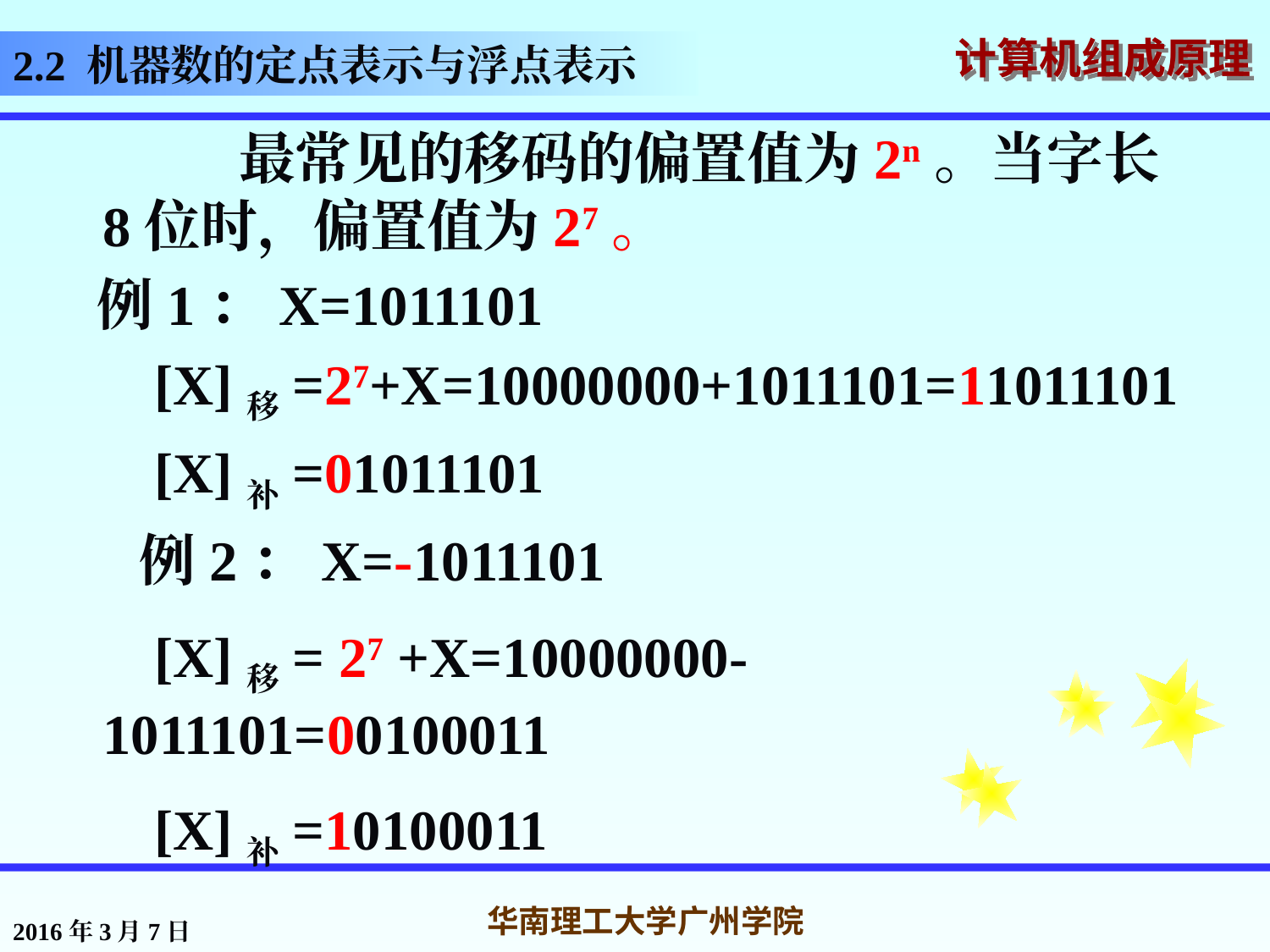

2.2 机器数的定点表示与浮点表示
            最常见的移码的偏置值为2n。当字长8位时，偏置值为27。
  例1：X=1011101
       [X]移=27+X=10000000+1011101=11011101
       [X]补=01011101
     例2：X=-1011101
       [X]移= 27 +X=10000000-1011101=00100011
       [X]补=10100011
2016年3月7日
华南理工大学广州学院